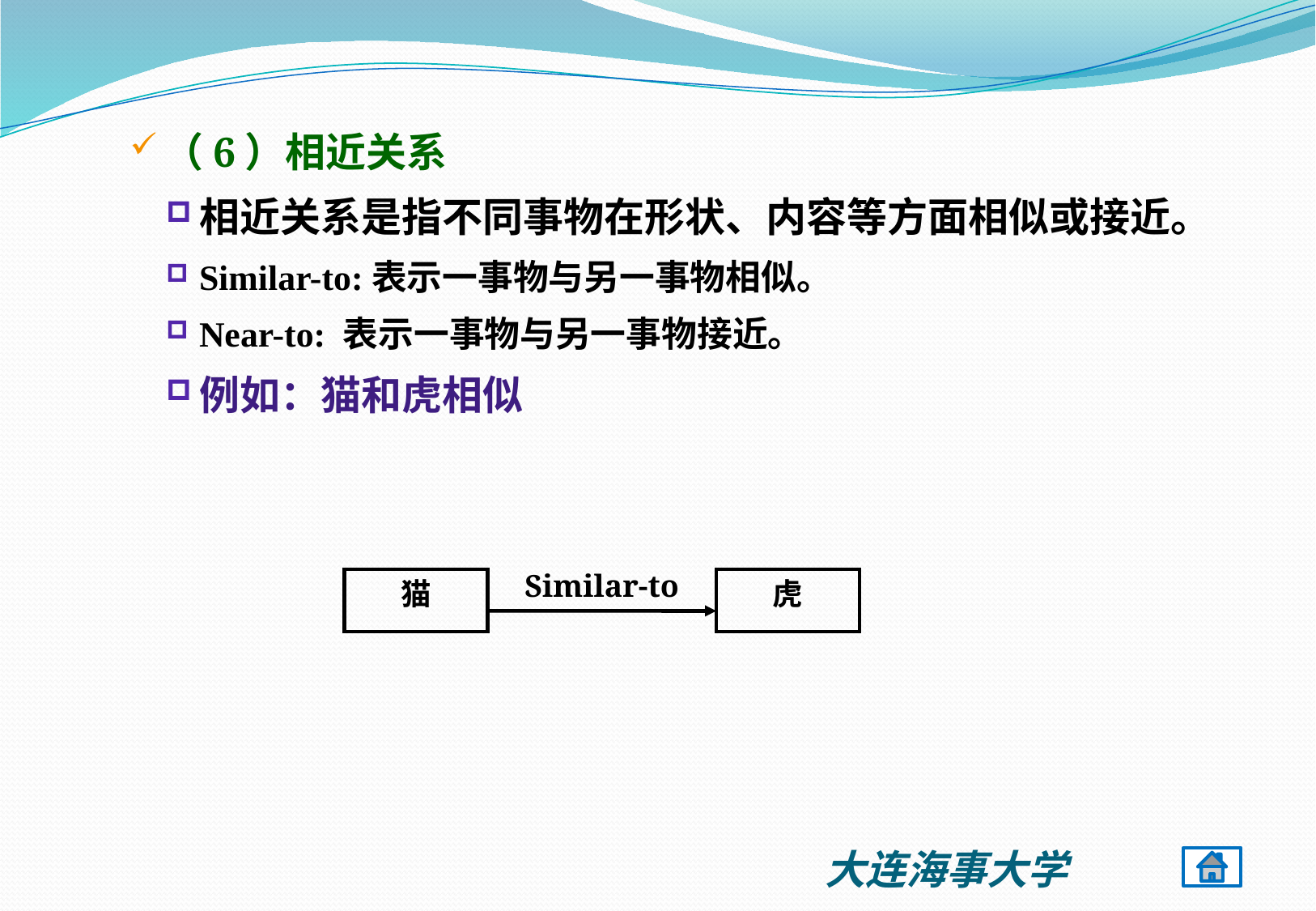

（6）相近关系
相近关系是指不同事物在形状、内容等方面相似或接近。
Similar-to:表示一事物与另一事物相似。
Near-to: 表示一事物与另一事物接近。
例如：猫和虎相似

Similar-to
猫
虎